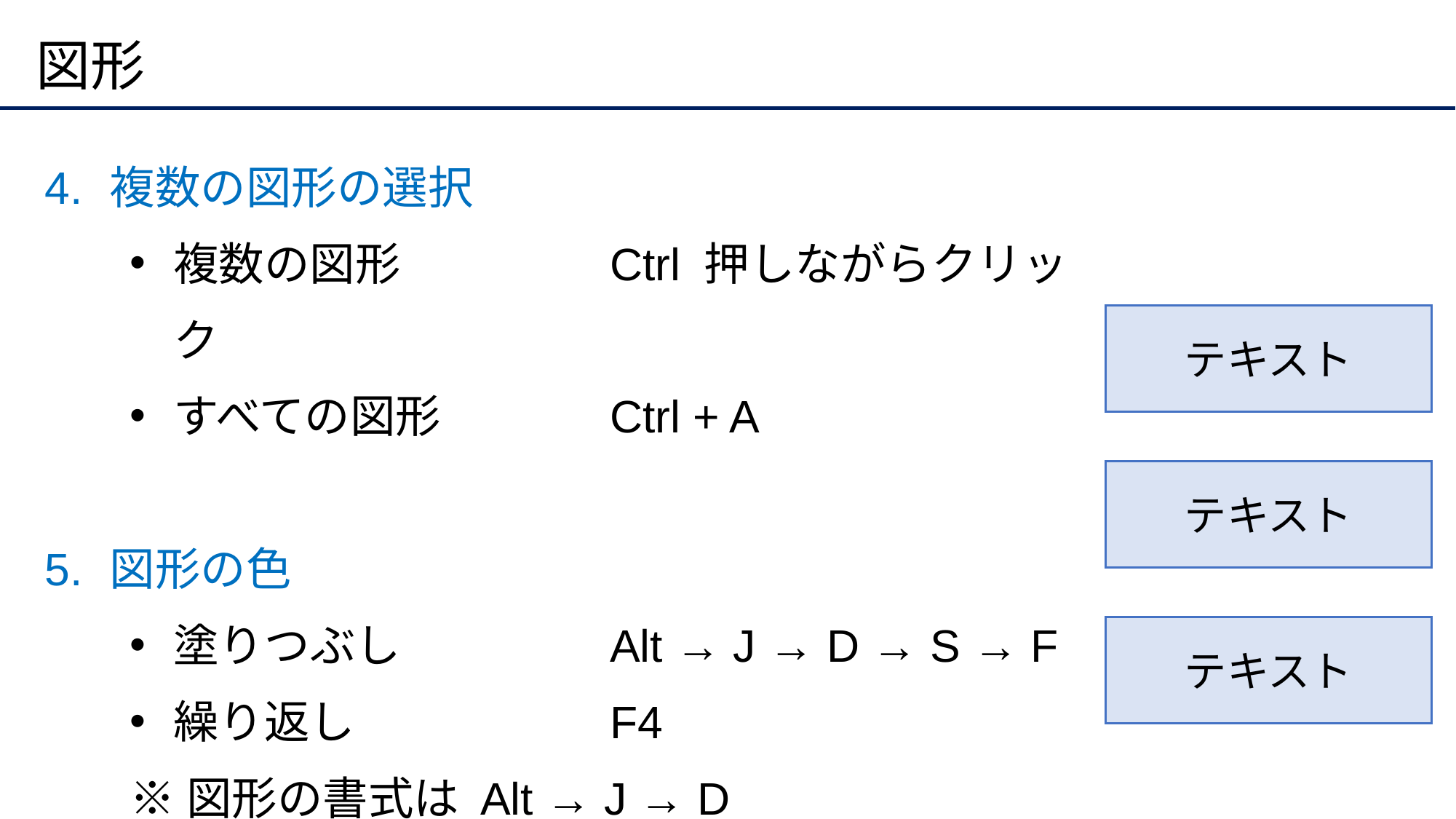

# 図形
複数の図形の選択
複数の図形		Ctrl 押しながらクリック
すべての図形		Ctrl + A

図形の色
塗りつぶし		Alt → J → D → S → F
繰り返し		F4
※図形の書式は Alt → J → D
テキスト
テキスト
テキスト